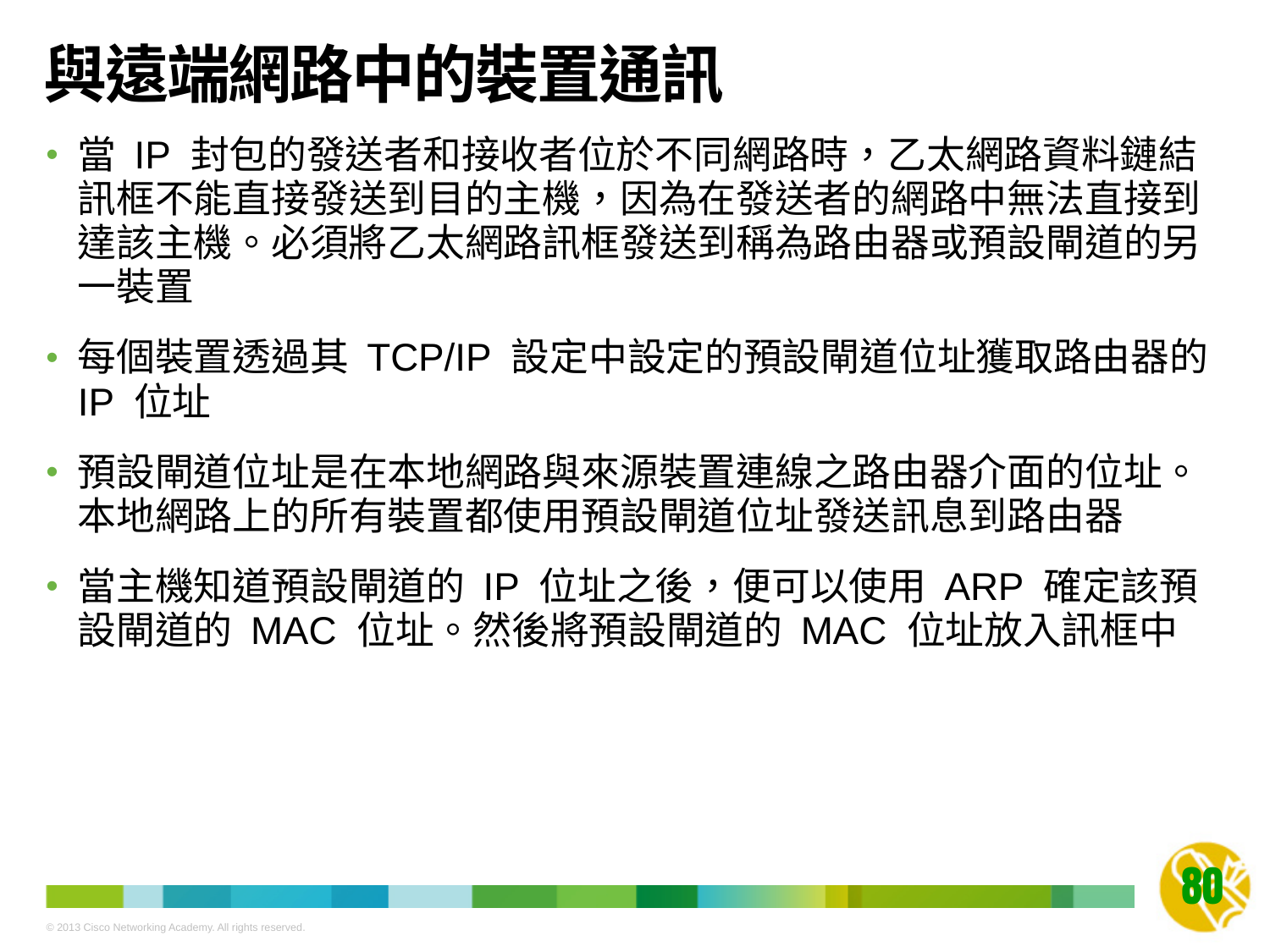

# 與遠端網路中的裝置通訊
當 IP 封包的發送者和接收者位於不同網路時，乙太網路資料鏈結訊框不能直接發送到目的主機，因為在發送者的網路中無法直接到達該主機。必須將乙太網路訊框發送到稱為路由器或預設閘道的另一裝置
每個裝置透過其 TCP/IP 設定中設定的預設閘道位址獲取路由器的 IP 位址
預設閘道位址是在本地網路與來源裝置連線之路由器介面的位址。本地網路上的所有裝置都使用預設閘道位址發送訊息到路由器
當主機知道預設閘道的 IP 位址之後，便可以使用 ARP 確定該預設閘道的 MAC 位址。然後將預設閘道的 MAC 位址放入訊框中